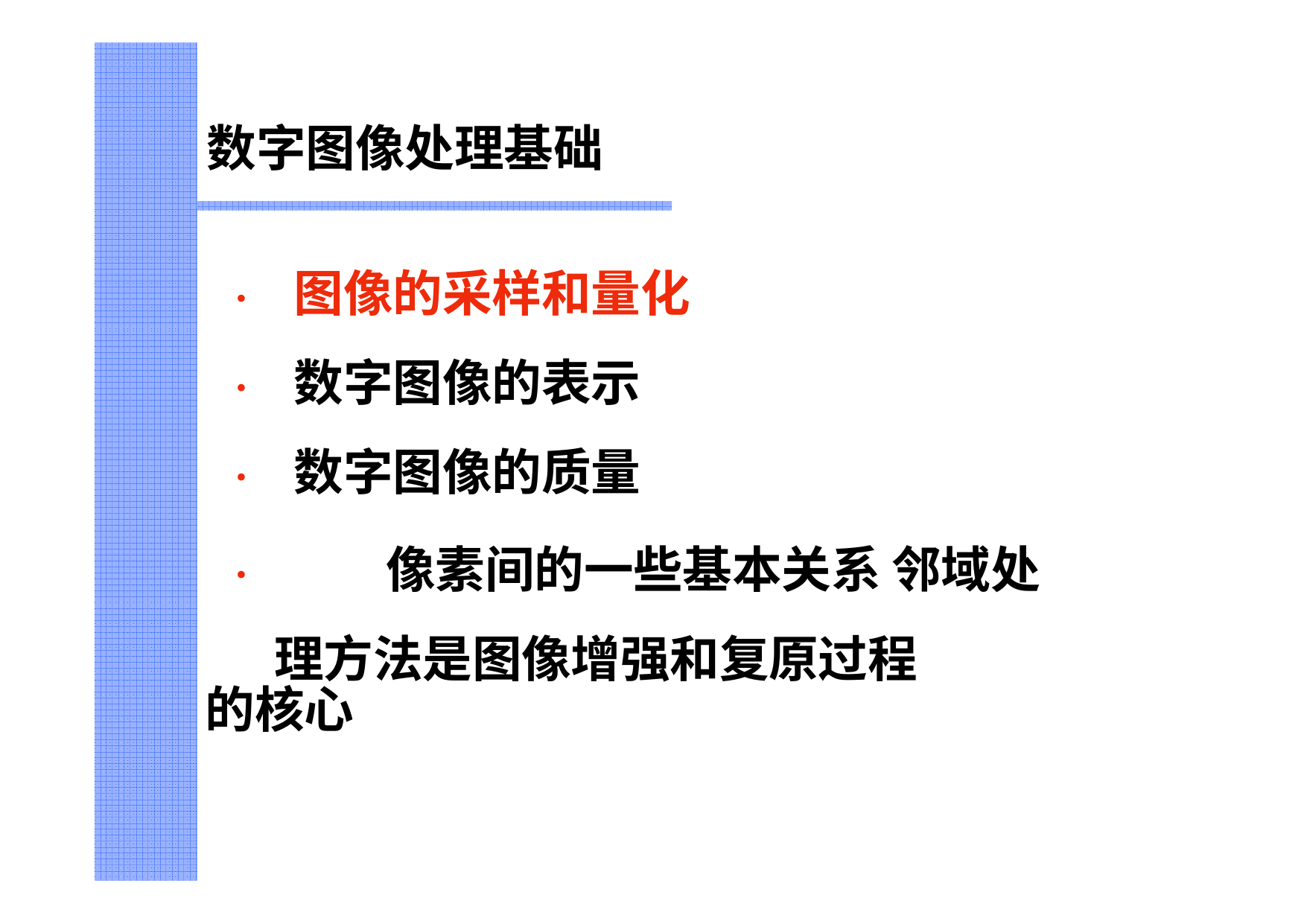

数字图像处理基础

•	图像的采样和量化
•	数字图像的表示
•	数字图像的质量
•		像素间的一些基本关系 邻域处理方法是图像增强和复原过程
的核心